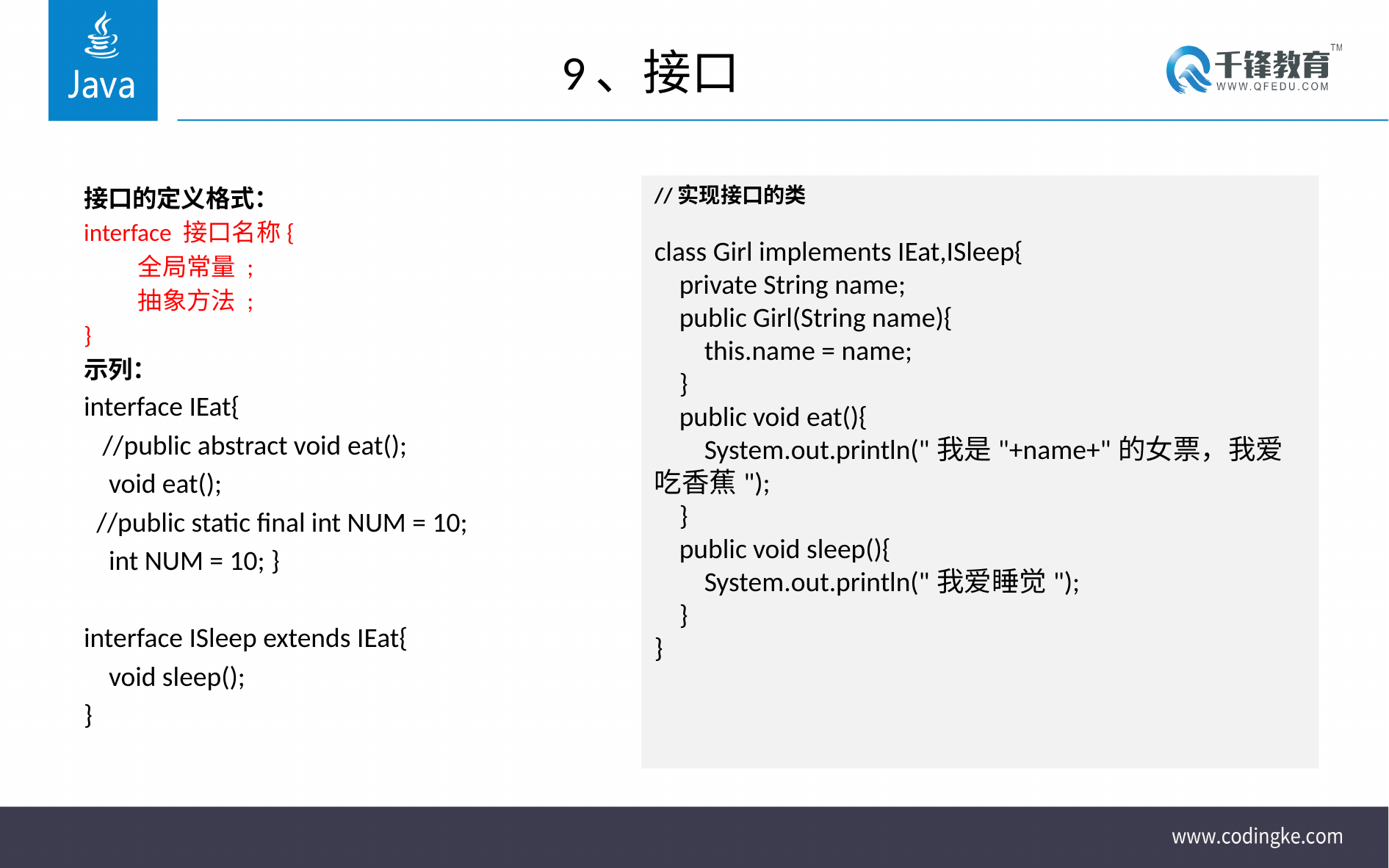

# 9、接口
接口的定义格式：
interface 接口名称{
	全局常量 ;
	抽象方法 ;
}
示列：
interface IEat{
   //public abstract void eat();
    void eat();
  //public static final int NUM = 10;
    int NUM = 10; }

interface ISleep extends IEat{
    void sleep();
}
//实现接口的类

class Girl implements IEat,ISleep{
    private String name;
    public Girl(String name){
        this.name = name;
    }
    public void eat(){
        System.out.println("我是"+name+"的女票，我爱吃香蕉");
    }
    public void sleep(){
        System.out.println("我爱睡觉");
    }
}